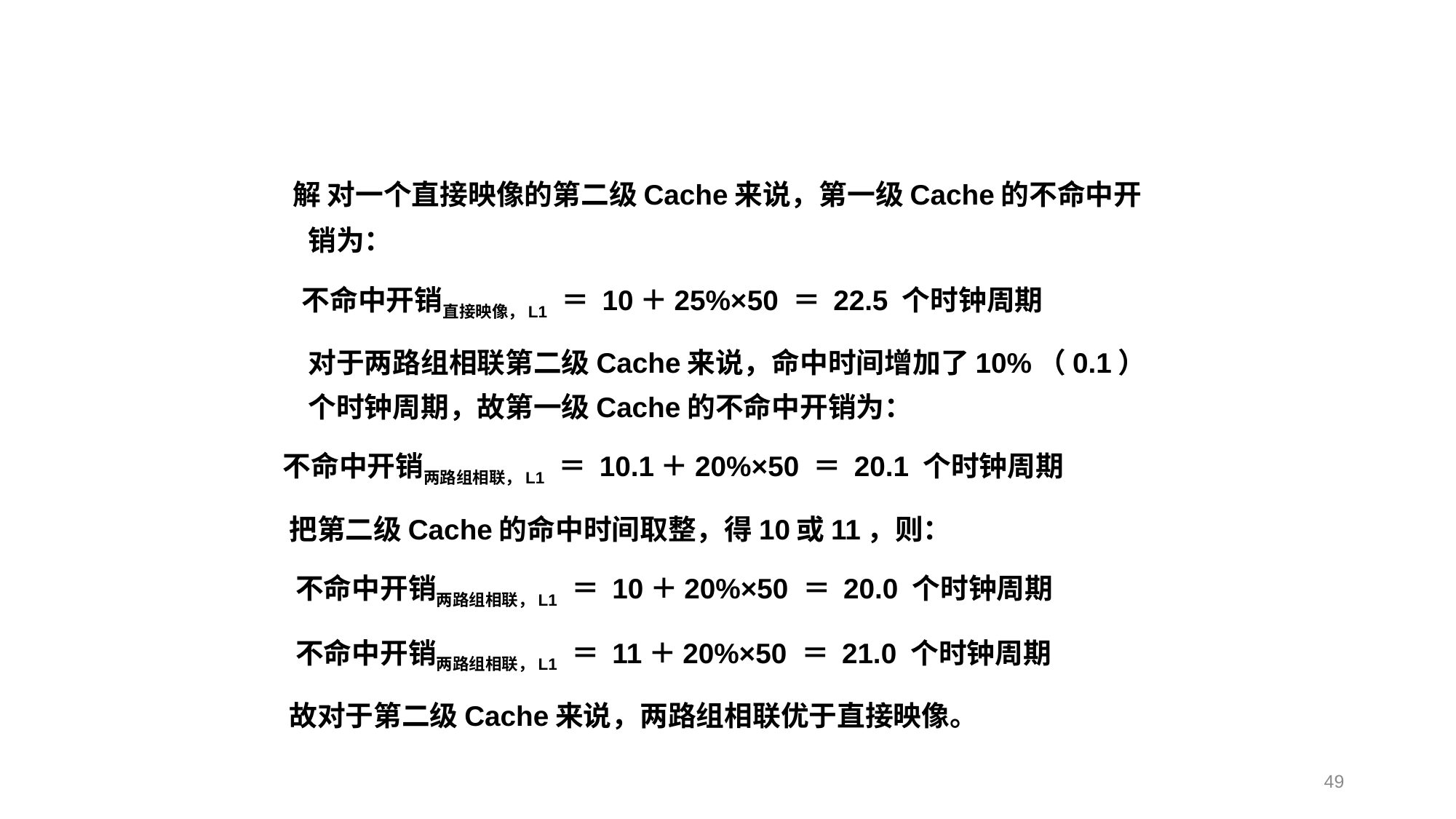

解 对一个直接映像的第二级Cache来说，第一级Cache的不命中开销为：
      不命中开销直接映像，L1 ＝ 10＋25%×50 ＝ 22.5 个时钟周期
       对于两路组相联第二级Cache来说，命中时间增加了10%（0.1）个时钟周期，故第一级Cache的不命中开销为：
   不命中开销两路组相联，L1 ＝ 10.1＋20%×50 ＝ 20.1 个时钟周期
    把第二级Cache的命中时间取整，得10或11，则：
     不命中开销两路组相联，L1 ＝ 10＋20%×50 ＝ 20.0 个时钟周期
     不命中开销两路组相联，L1 ＝ 11＋20%×50 ＝ 21.0 个时钟周期
    故对于第二级Cache来说，两路组相联优于直接映像。
49